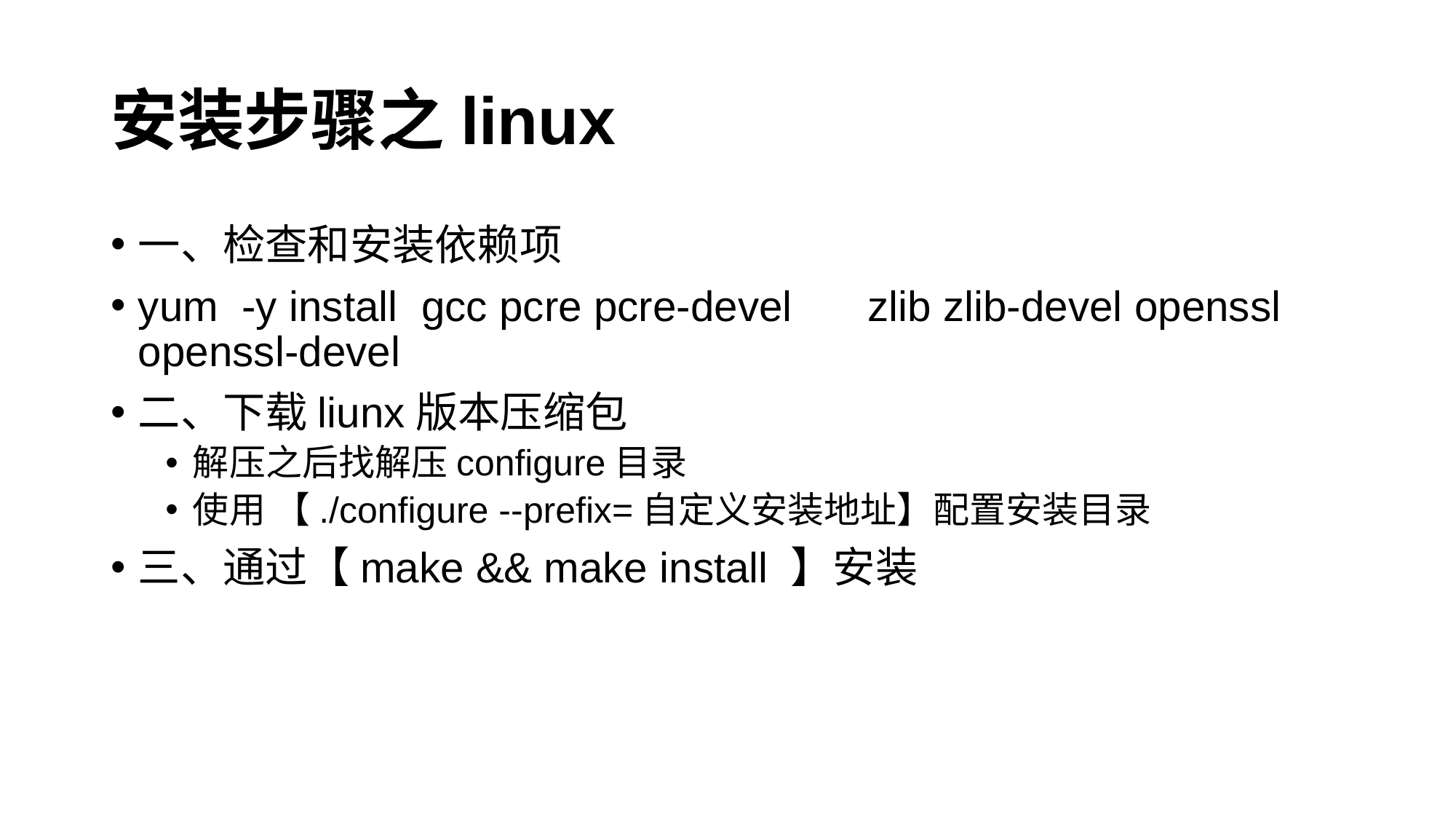

# 安装步骤之linux
一、检查和安装依赖项
yum  -y install  gcc pcre pcre-devel 　zlib zlib-devel openssl openssl-devel
二、下载liunx版本压缩包
解压之后找解压configure目录
使用 【./configure --prefix=自定义安装地址】配置安装目录
三、通过【make && make install 】安装